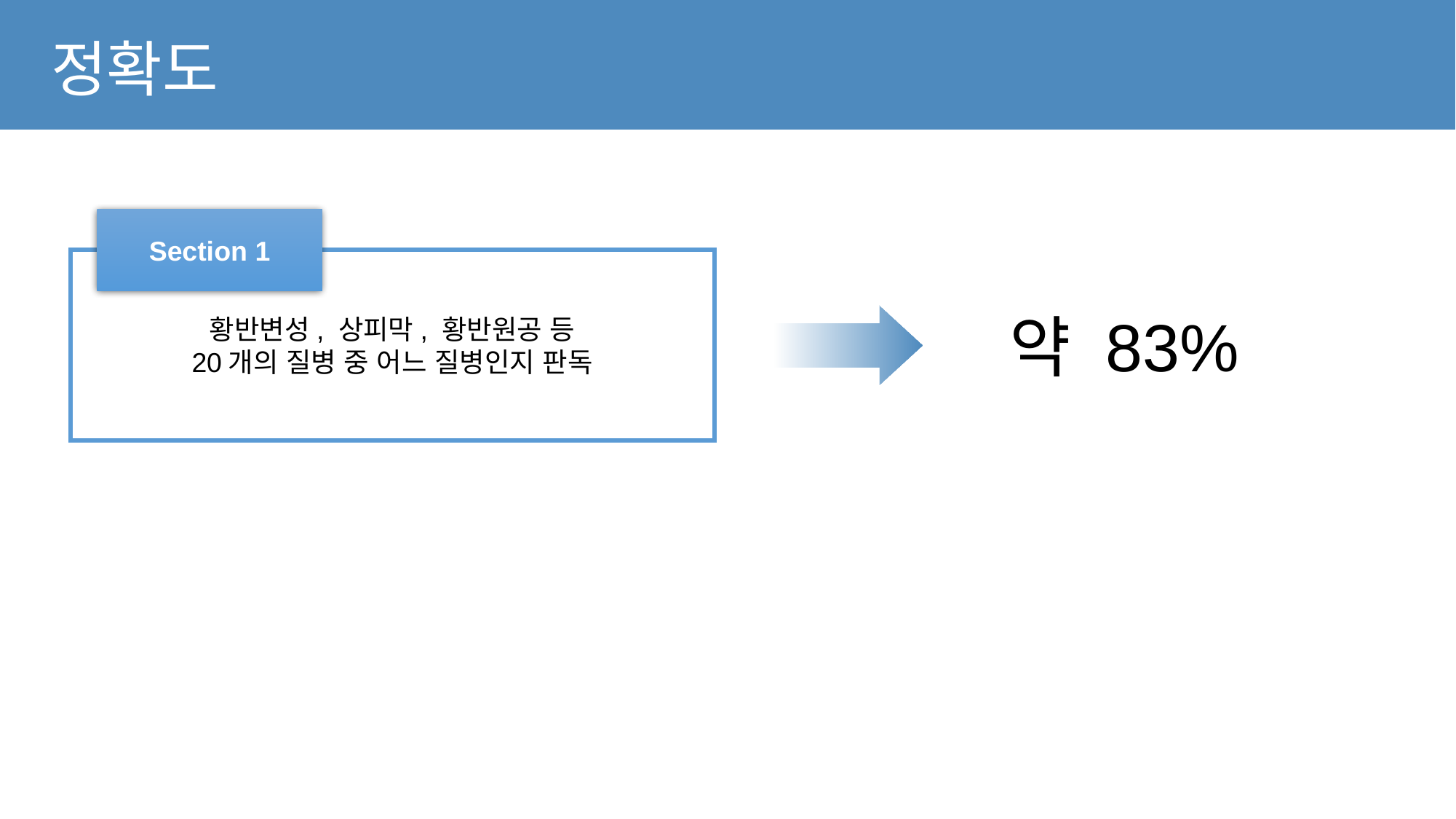

정확도
Section 1
황반변성, 상피막, 황반원공 등
20개의 질병 중 어느 질병인지 판독
약 83%